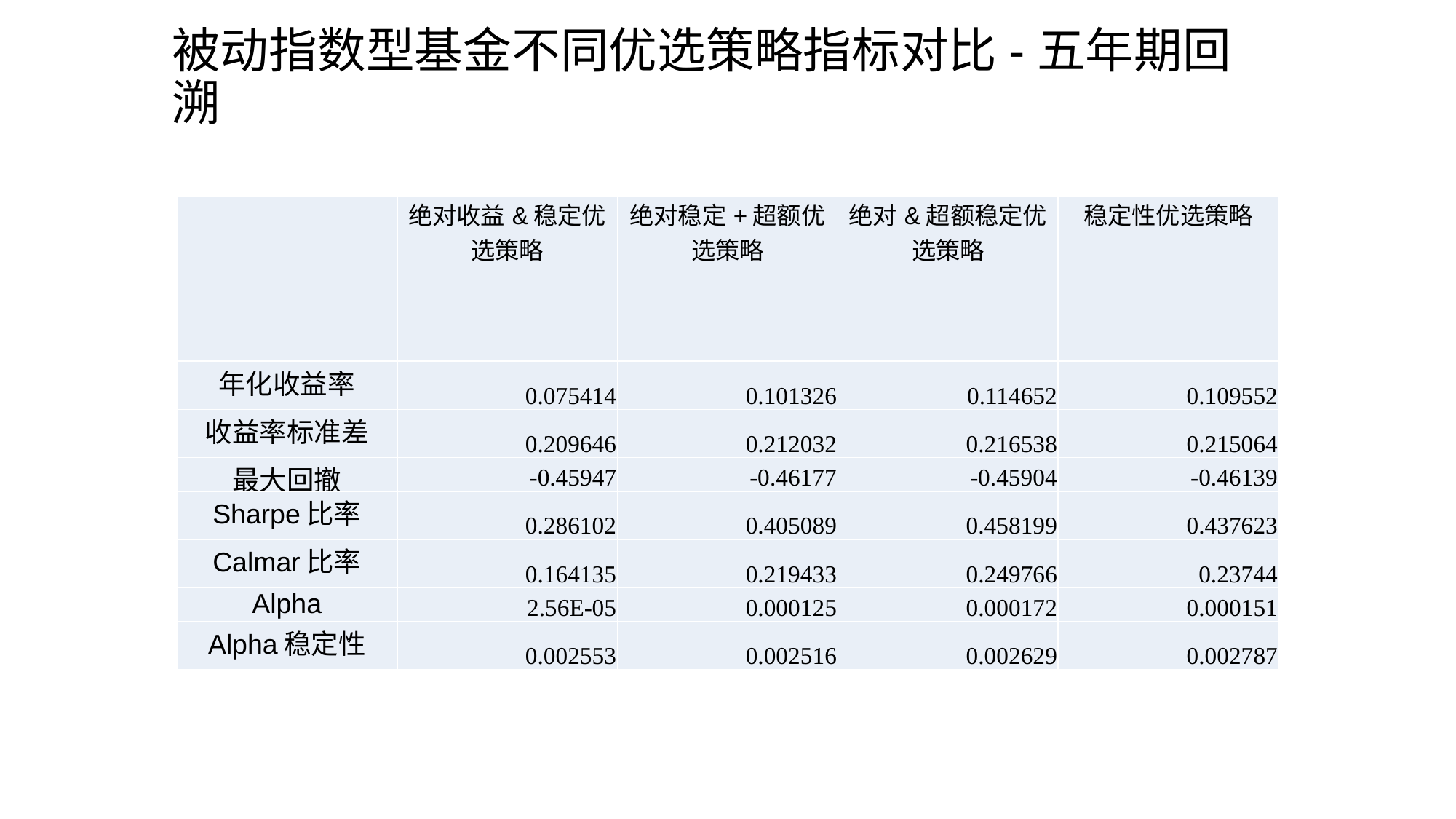

# 被动指数型基金不同优选策略指标对比-五年期回溯
|  | 绝对收益&稳定优选策略 | 绝对稳定+超额优选策略 | 绝对&超额稳定优选策略 | 稳定性优选策略 |
| --- | --- | --- | --- | --- |
| 年化收益率 | 0.075414 | 0.101326 | 0.114652 | 0.109552 |
| 收益率标准差 | 0.209646 | 0.212032 | 0.216538 | 0.215064 |
| 最大回撤 | -0.45947 | -0.46177 | -0.45904 | -0.46139 |
| Sharpe比率 | 0.286102 | 0.405089 | 0.458199 | 0.437623 |
| Calmar比率 | 0.164135 | 0.219433 | 0.249766 | 0.23744 |
| Alpha | 2.56E-05 | 0.000125 | 0.000172 | 0.000151 |
| Alpha稳定性 | 0.002553 | 0.002516 | 0.002629 | 0.002787 |